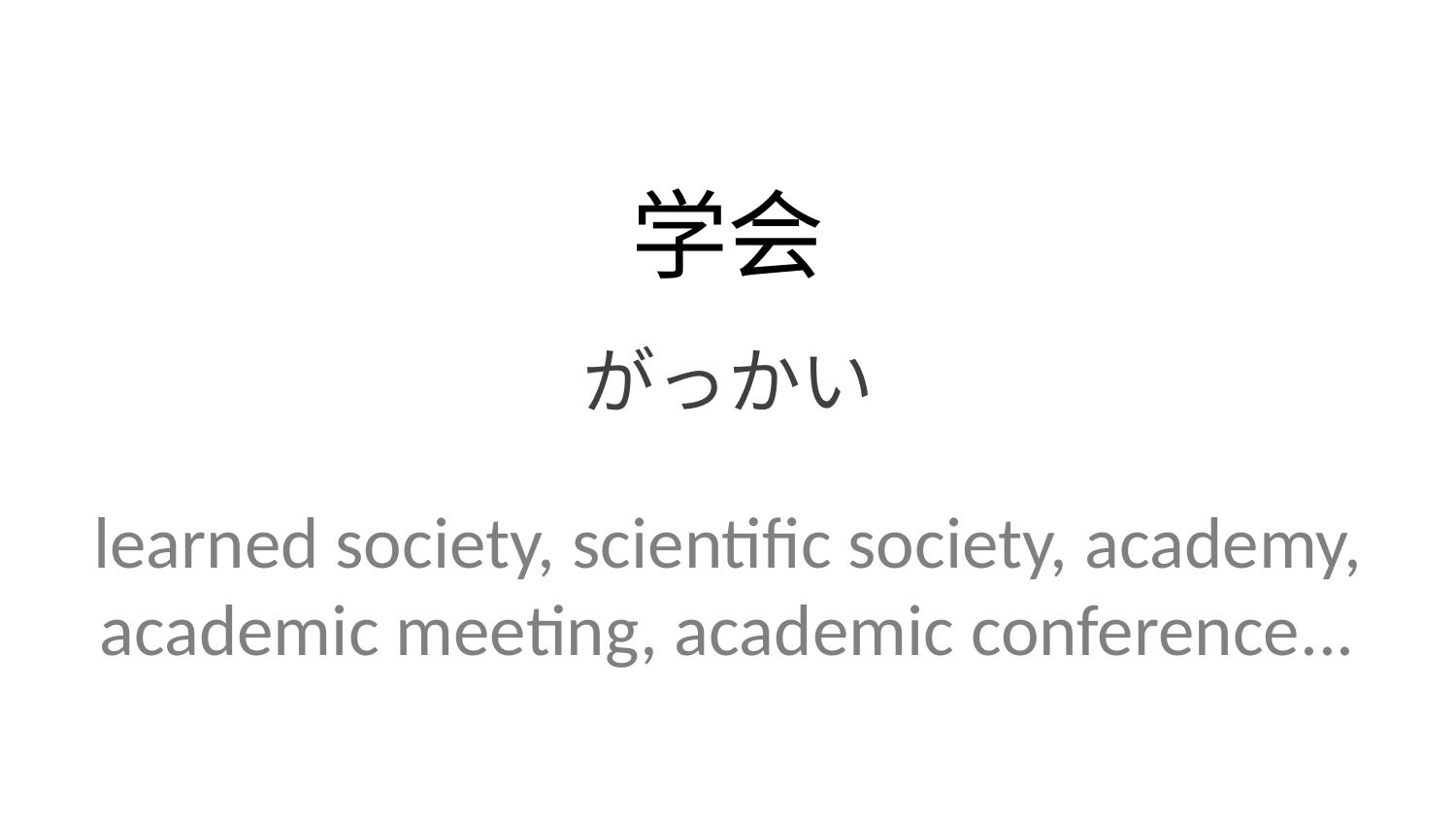

学会

がっかい
learned society, scientific society, academy, academic meeting, academic conference...